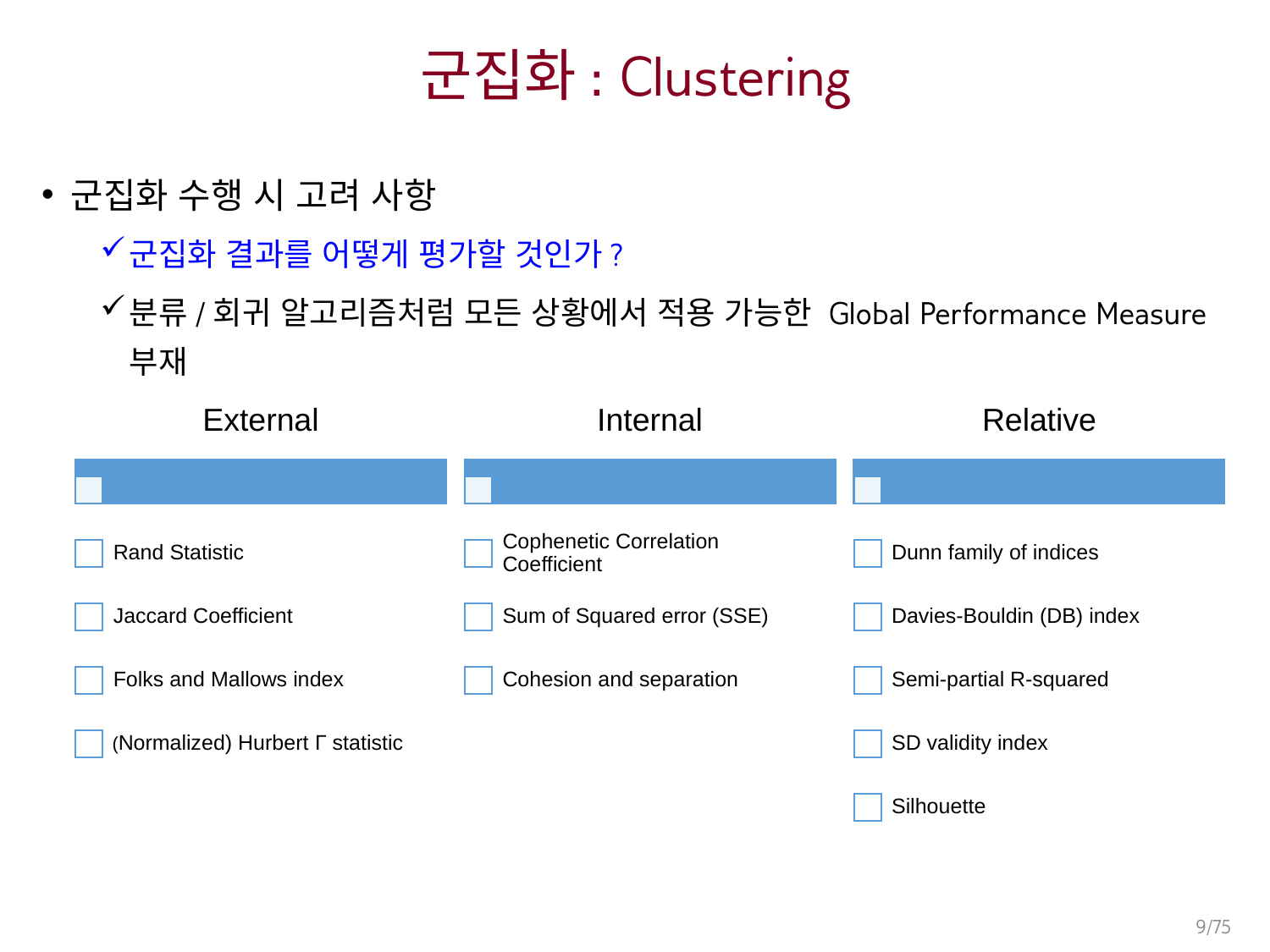

# 군집화: Clustering
군집화 수행 시 고려 사항
군집화 결과를 어떻게 평가할 것인가?
분류/회귀 알고리즘처럼 모든 상황에서 적용 가능한 Global Performance Measure 부재

External
Rand Statistic
Jaccard Coefficient
Folks and Mallows index
(Normalized) Hurbert Γ statistic
Internal
Cophenetic Correlation Coefficient
Sum of Squared error (SSE)
Cohesion and separation
Relative
Dunn family of indices
Davies-Bouldin (DB) index
Semi-partial R-squared
SD validity index
Silhouette
9/75